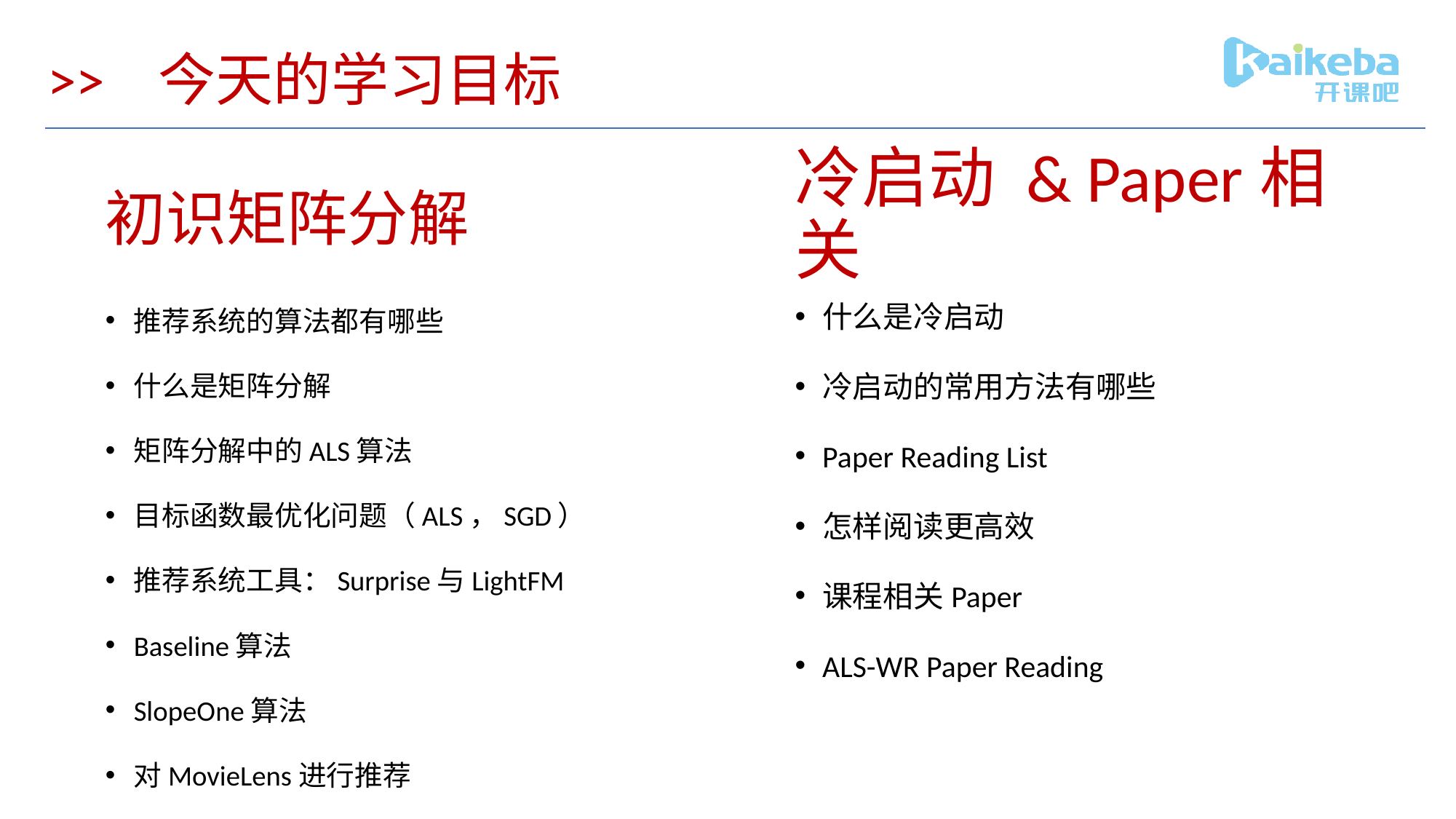

# >>   今天的学习目标
初识矩阵分解
冷启动 & Paper相关
什么是冷启动
冷启动的常用方法有哪些
Paper Reading List
怎样阅读更高效
课程相关Paper
ALS-WR Paper Reading

推荐系统的算法都有哪些
什么是矩阵分解
矩阵分解中的ALS算法
目标函数最优化问题（ALS，SGD）
推荐系统工具：Surprise与LightFM
Baseline算法
SlopeOne算法
对MovieLens进行推荐